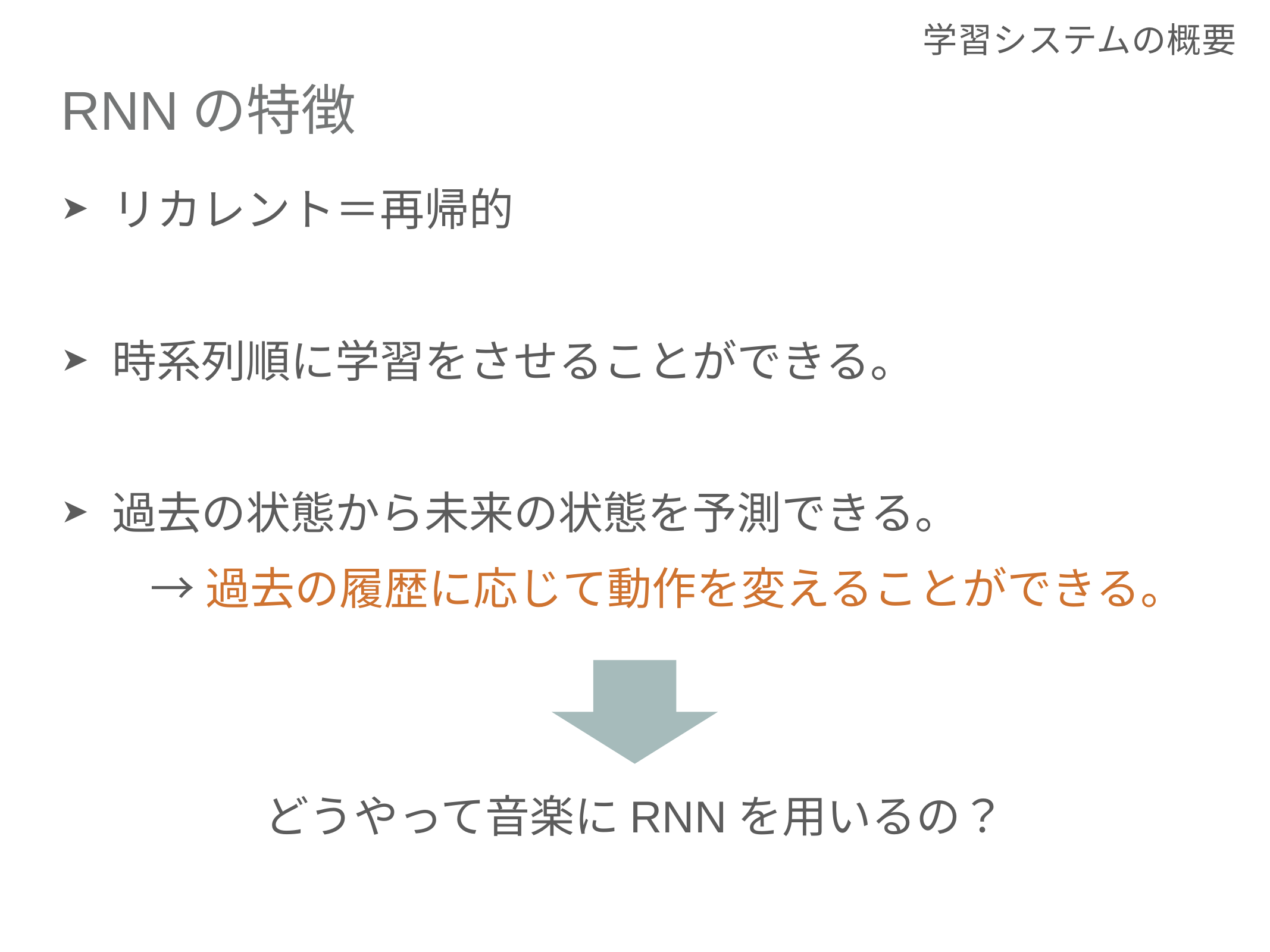

学習システムの概要
# RNNの特徴

リカレント＝再帰的

時系列順に学習をさせることができる。

過去の状態から未来の状態を予測できる。
	→過去の履歴に応じて動作を変えることができる。

どうやって音楽にRNNを用いるの？